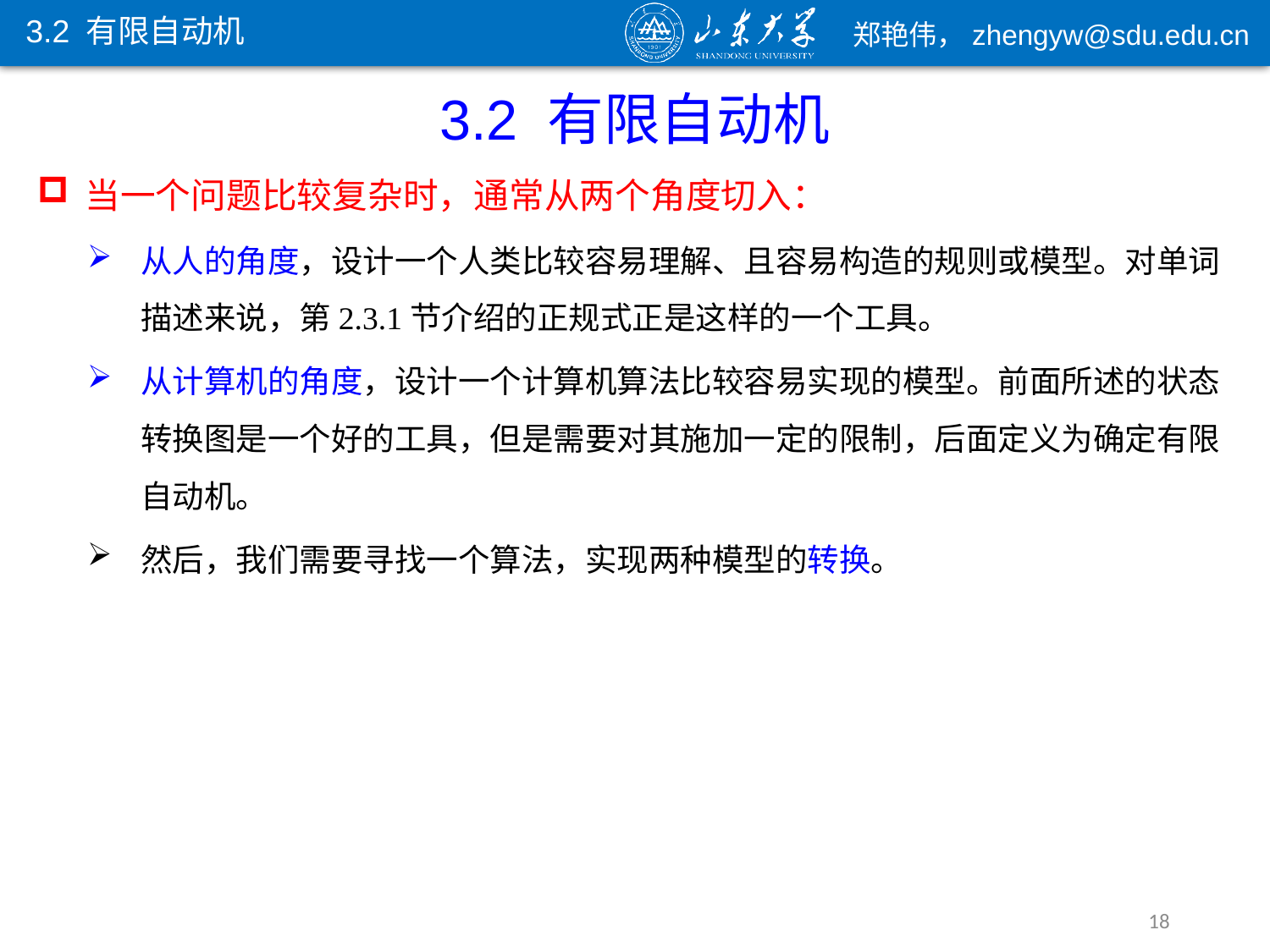

3.2 有限自动机
3.2 有限自动机
当一个问题比较复杂时，通常从两个角度切入：
从人的角度，设计一个人类比较容易理解、且容易构造的规则或模型。对单词描述来说，第2.3.1节介绍的正规式正是这样的一个工具。
从计算机的角度，设计一个计算机算法比较容易实现的模型。前面所述的状态转换图是一个好的工具，但是需要对其施加一定的限制，后面定义为确定有限自动机。
然后，我们需要寻找一个算法，实现两种模型的转换。
18